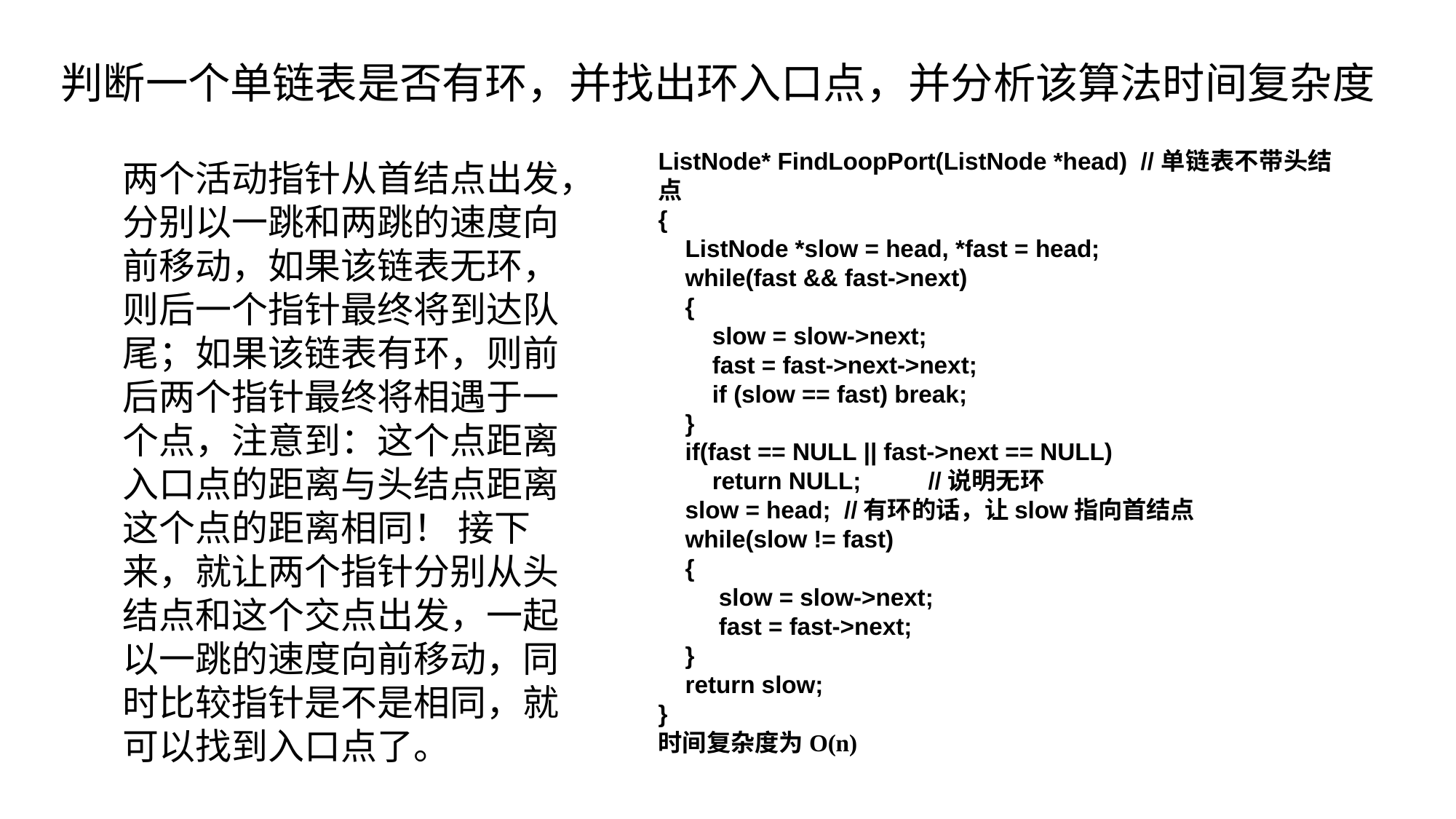

判断一个单链表是否有环，并找出环入口点，并分析该算法时间复杂度
ListNode* FindLoopPort(ListNode *head)  //单链表不带头结点
{
    ListNode *slow = head, *fast = head;
    while(fast && fast->next)
    {
        slow = slow->next;
        fast = fast->next->next;
        if (slow == fast) break;
    }
    if(fast == NULL || fast->next == NULL)
        return NULL;          //说明无环
    slow = head;  //有环的话，让slow指向首结点
    while(slow != fast)
    {
         slow = slow->next;
         fast = fast->next;
    }
    return slow;
}
时间复杂度为O(n)
两个活动指针从首结点出发，分别以一跳和两跳的速度向前移动，如果该链表无环，则后一个指针最终将到达队尾；如果该链表有环，则前后两个指针最终将相遇于一个点，注意到：这个点距离入口点的距离与头结点距离这个点的距离相同！ 接下来，就让两个指针分别从头结点和这个交点出发，一起以一跳的速度向前移动，同时比较指针是不是相同，就可以找到入口点了。